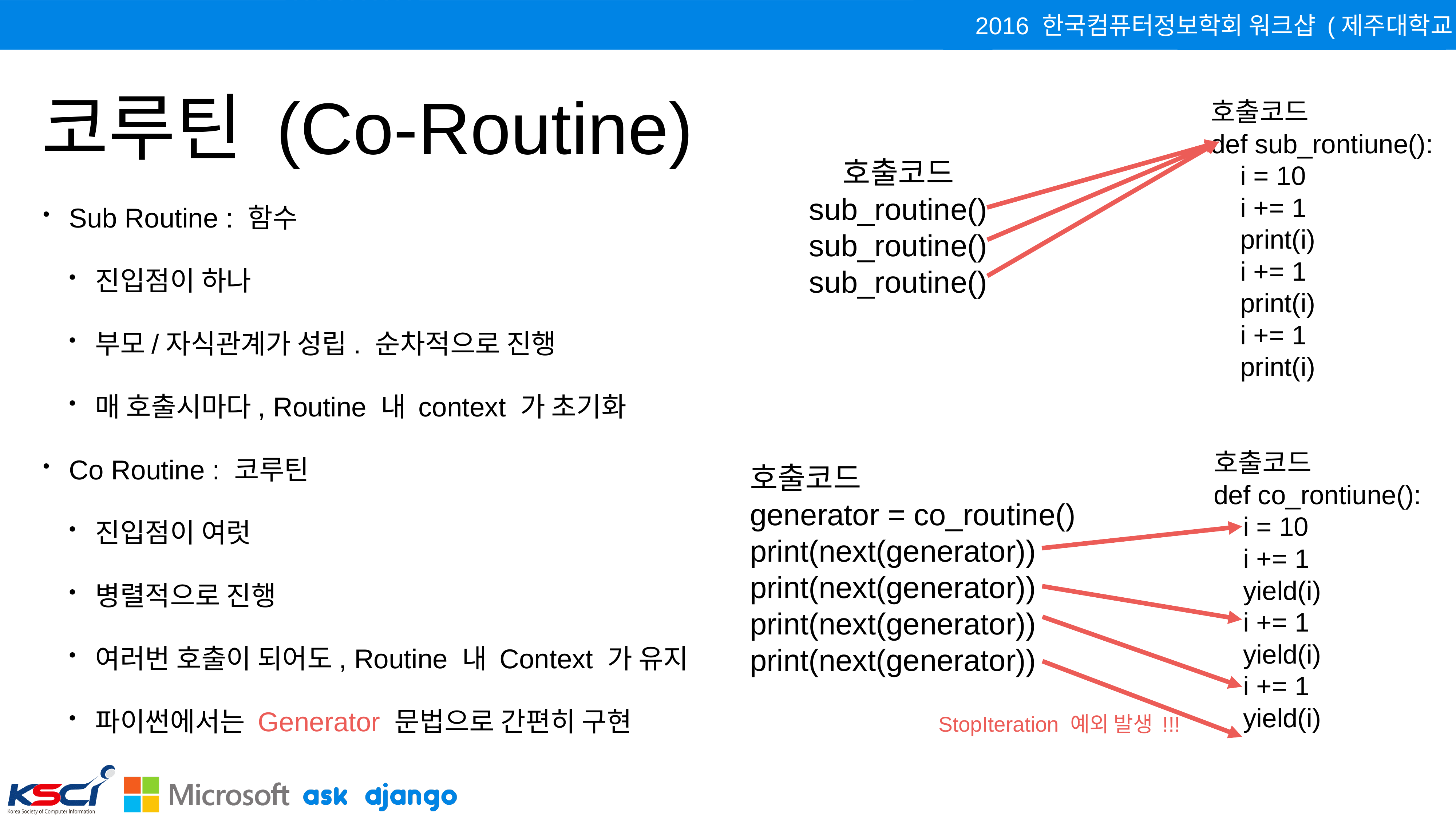

# 코루틴 (Co-Routine)
호출코드
def sub_rontiune():
    i = 10
    i += 1
    print(i)
    i += 1
    print(i)
    i += 1
    print(i)

호출코드
sub_routine()
sub_routine()
sub_routine()
Sub Routine : 함수
진입점이 하나
부모/자식관계가 성립. 순차적으로 진행
매 호출시마다, Routine 내 context 가 초기화
Co Routine : 코루틴
진입점이 여럿
병렬적으로 진행
여러번 호출이 되어도, Routine 내 Context 가 유지
파이썬에서는 Generator 문법으로 간편히 구현
호출코드
def co_rontiune():
    i = 10
    i += 1
    yield(i)
    i += 1
    yield(i)
    i += 1
    yield(i)
호출코드
generator = co_routine()
print(next(generator))
print(next(generator))
print(next(generator))
print(next(generator))

StopIteration 예외 발생 !!!